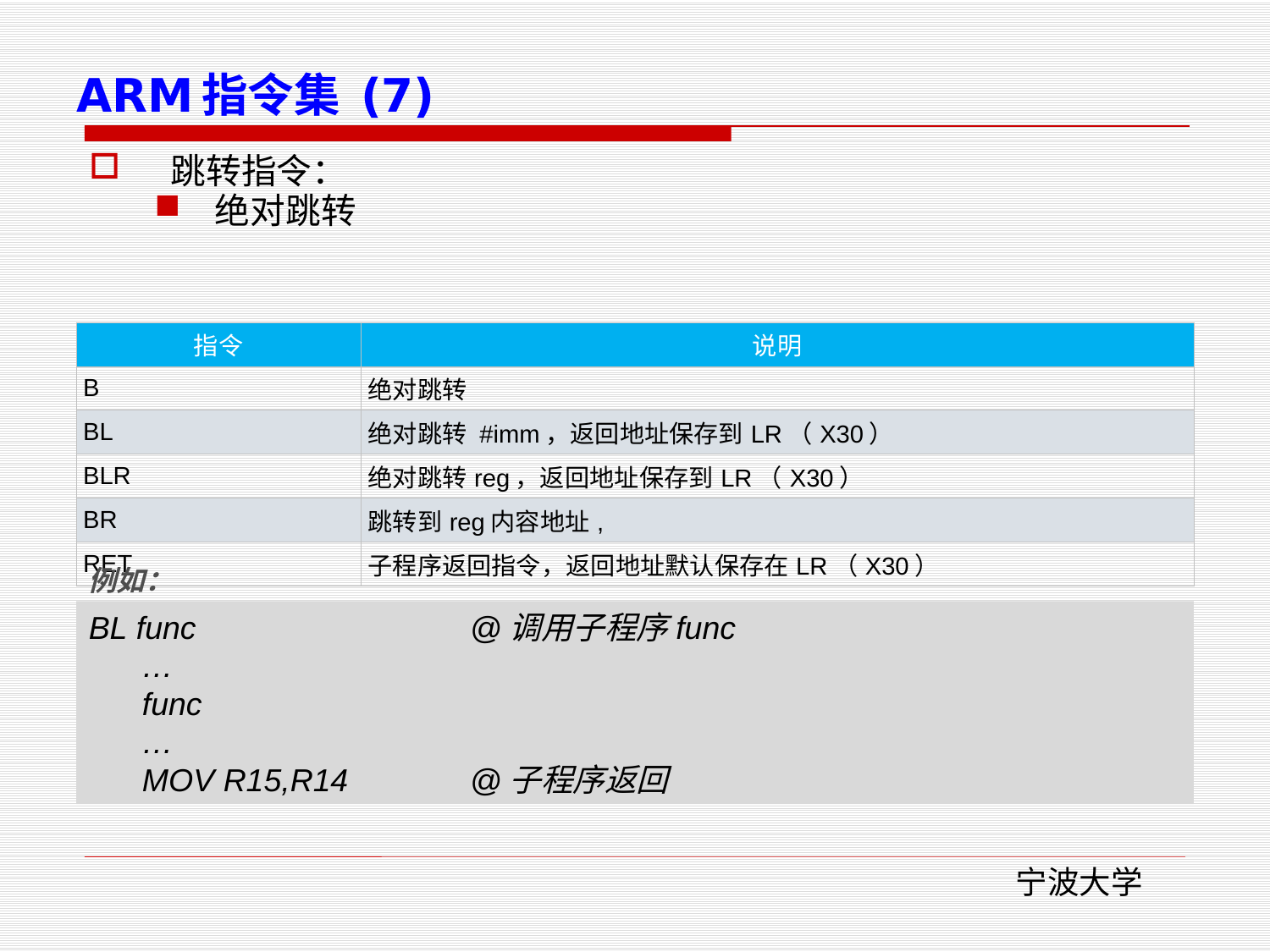

# ARM指令集 (7)
 跳转指令：
绝对跳转
| 指令 | 说明 |
| --- | --- |
| B | 绝对跳转 |
| BL | 绝对跳转 #imm，返回地址保存到LR（X30） |
| BLR | 绝对跳转reg，返回地址保存到LR（X30） |
| BR | 跳转到reg内容地址, |
| RET | 子程序返回指令，返回地址默认保存在LR（X30） |
例如：

BL func			@调用子程序func
      …
      func
      …
      MOV R15,R14	@子程序返回